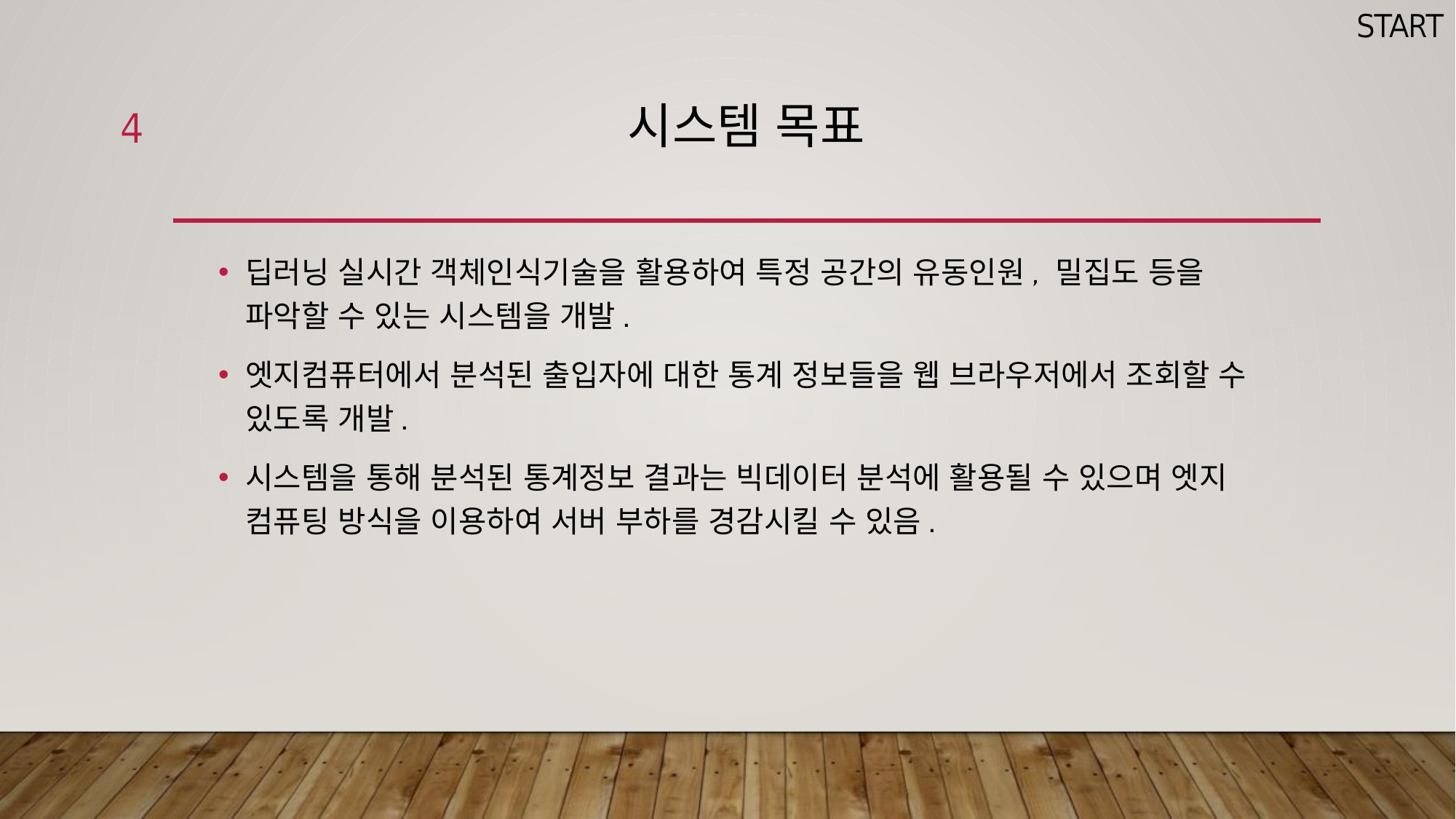

START

4
# 시스템 목표
딥러닝 실시간 객체인식기술을 활용하여 특정 공간의 유동인원, 밀집도 등을 파악할 수 있는 시스템을 개발.
엣지컴퓨터에서 분석된 출입자에 대한 통계 정보들을 웹 브라우저에서 조회할 수 있도록 개발.
시스템을 통해 분석된 통계정보 결과는 빅데이터 분석에 활용될 수 있으며 엣지 컴퓨팅 방식을 이용하여 서버 부하를 경감시킬 수 있음.